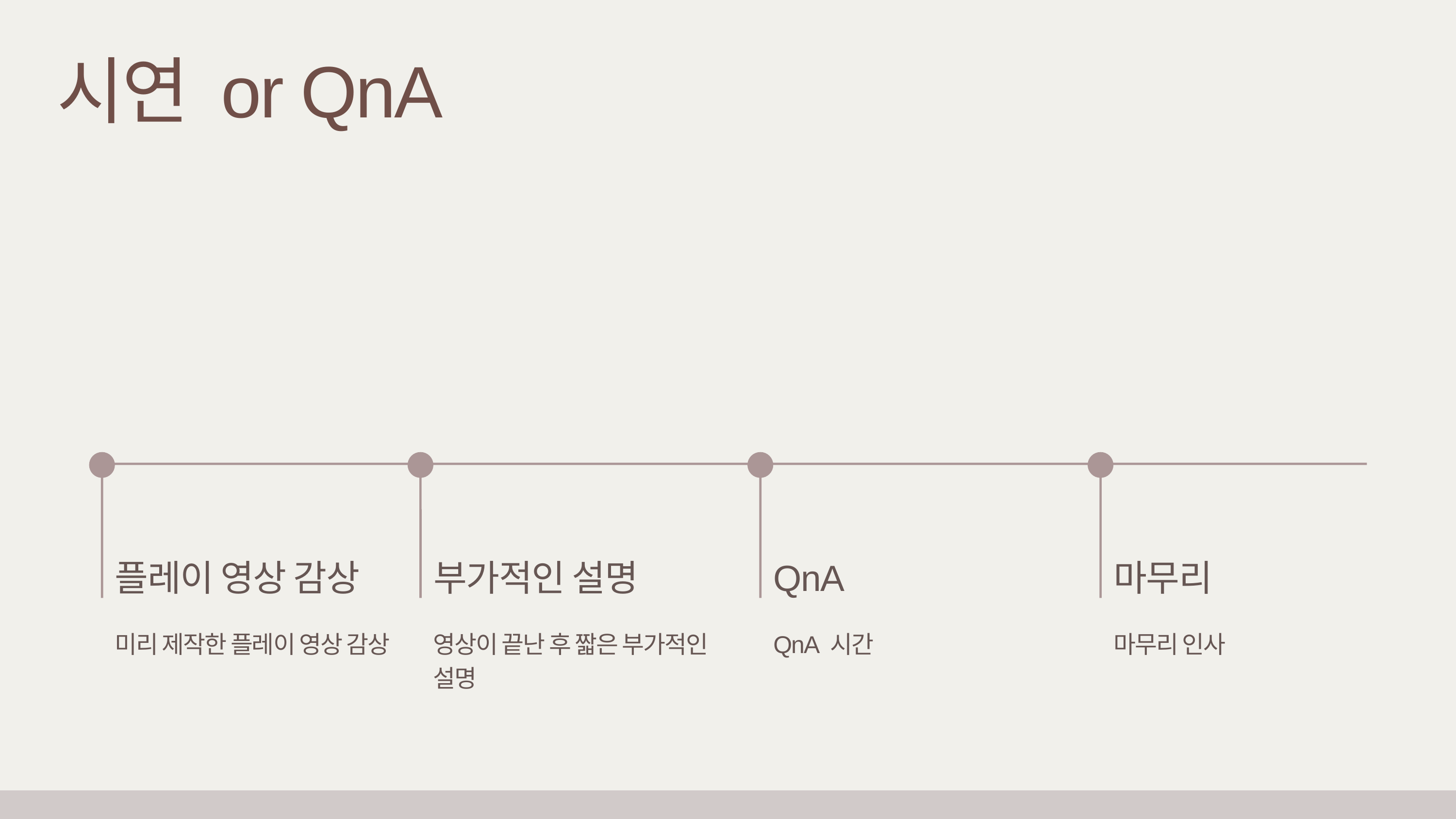

시연 or QnA

플레이 영상 감상
부가적인 설명
QnA
마무리
미리 제작한 플레이 영상 감상
영상이 끝난 후 짧은 부가적인 설명
QnA 시간
마무리 인사